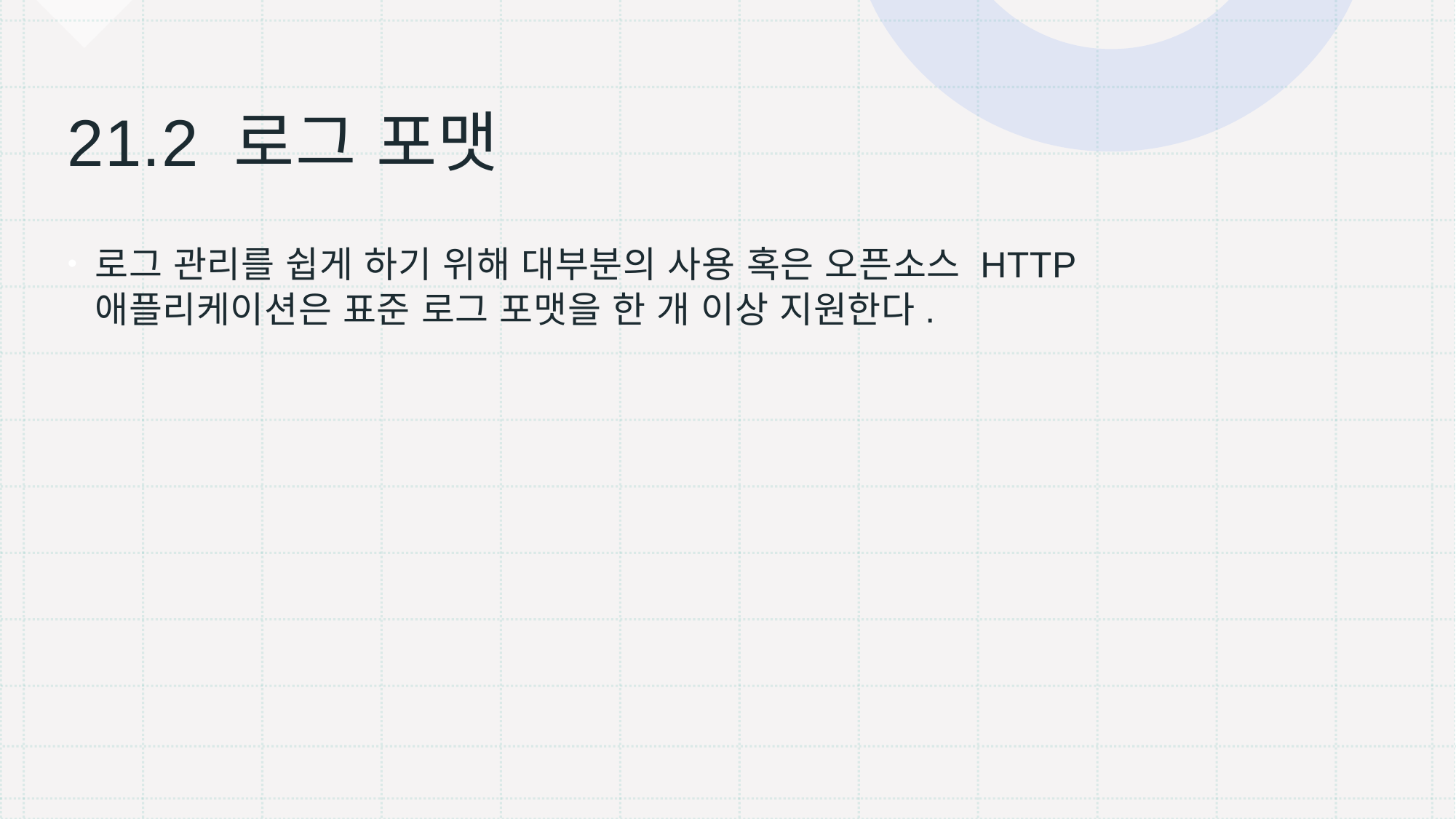

# 21.2 로그 포맷
로그 관리를 쉽게 하기 위해 대부분의 사용 혹은 오픈소스 HTTP 애플리케이션은 표준 로그 포맷을 한 개 이상 지원한다.